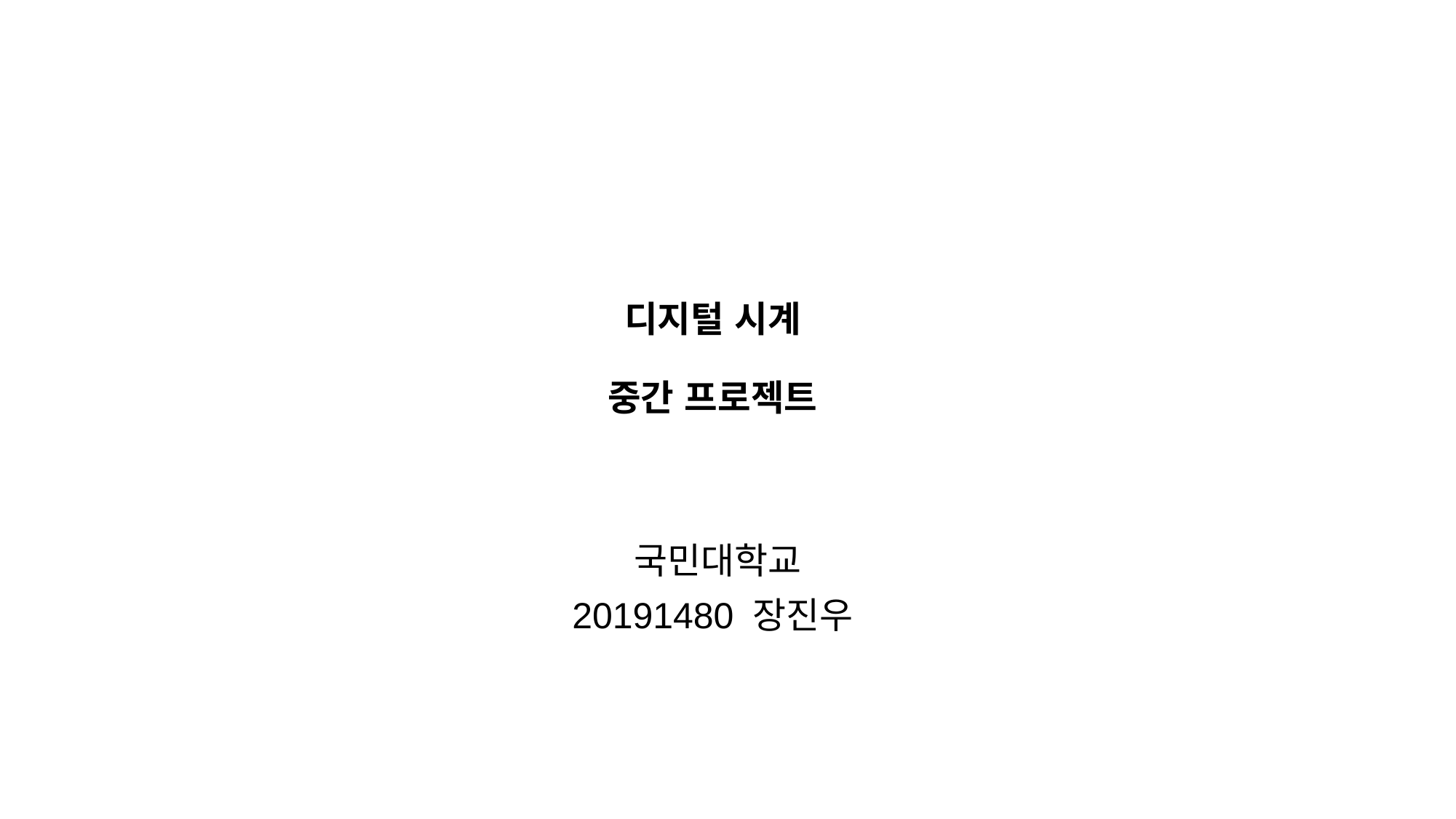

# 디지털 시계 중간 프로젝트
국민대학교
20191480 장진우